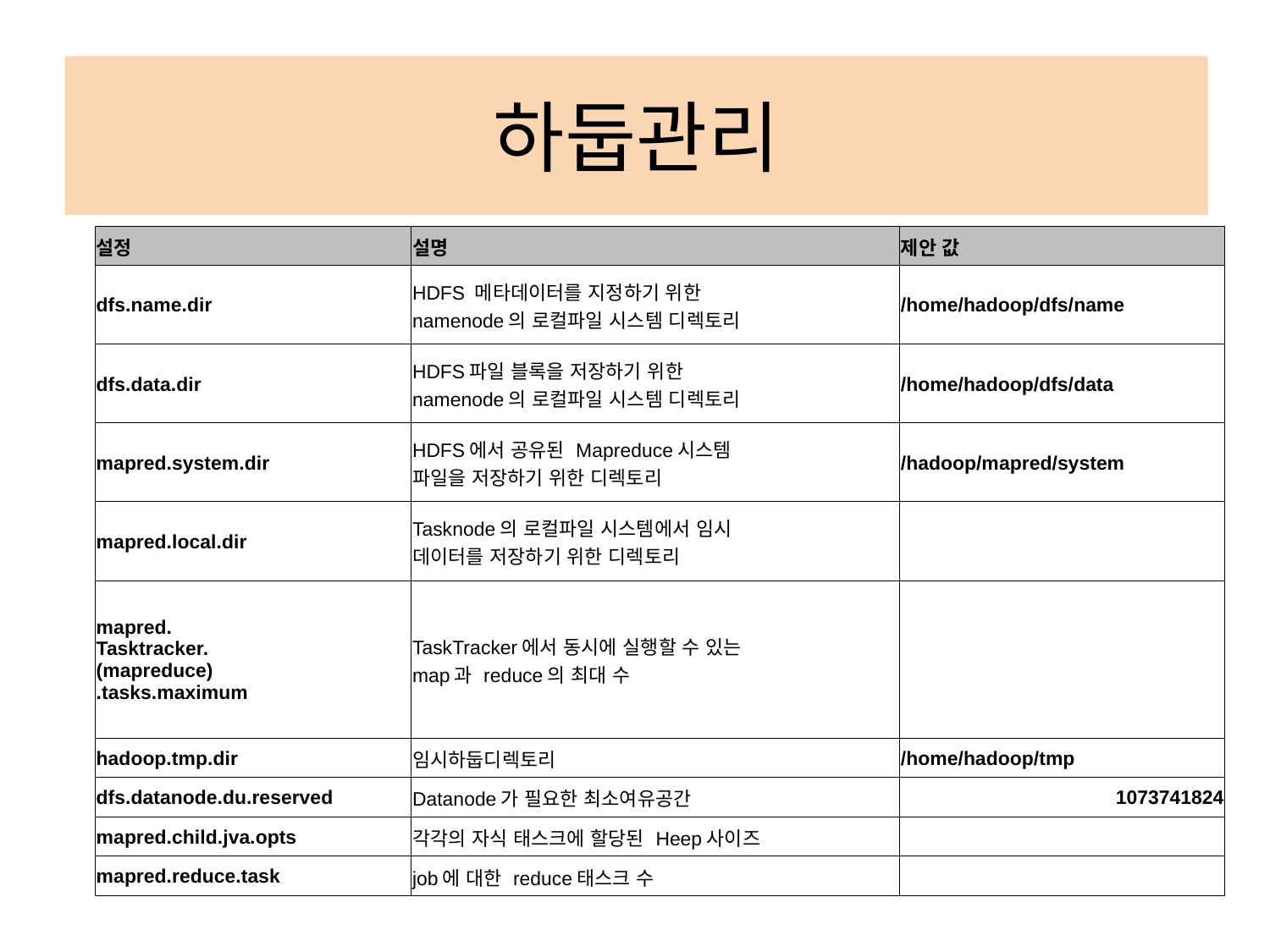

# 하둡관리
| 설정 | 설명 | 제안 값 |
| --- | --- | --- |
| dfs.name.dir | HDFS 메타데이터를 지정하기 위한 namenode의 로컬파일 시스템 디렉토리 | /home/hadoop/dfs/name |
| dfs.data.dir | HDFS파일 블록을 저장하기 위한 namenode의 로컬파일 시스템 디렉토리 | /home/hadoop/dfs/data |
| mapred.system.dir | HDFS에서 공유된 Mapreduce시스템 파일을 저장하기 위한 디렉토리 | /hadoop/mapred/system |
| mapred.local.dir | Tasknode의 로컬파일 시스템에서 임시 데이터를 저장하기 위한 디렉토리 |  |
| mapred. Tasktracker. (mapreduce) .tasks.maximum | TaskTracker에서 동시에 실행할 수 있는 map과 reduce의 최대 수 |  |
| hadoop.tmp.dir | 임시하둡디렉토리 | /home/hadoop/tmp |
| dfs.datanode.du.reserved | Datanode가 필요한 최소여유공간 | 1073741824 |
| mapred.child.jva.opts | 각각의 자식 태스크에 할당된 Heep사이즈 |  |
| mapred.reduce.task | job에 대한 reduce태스크 수 |  |